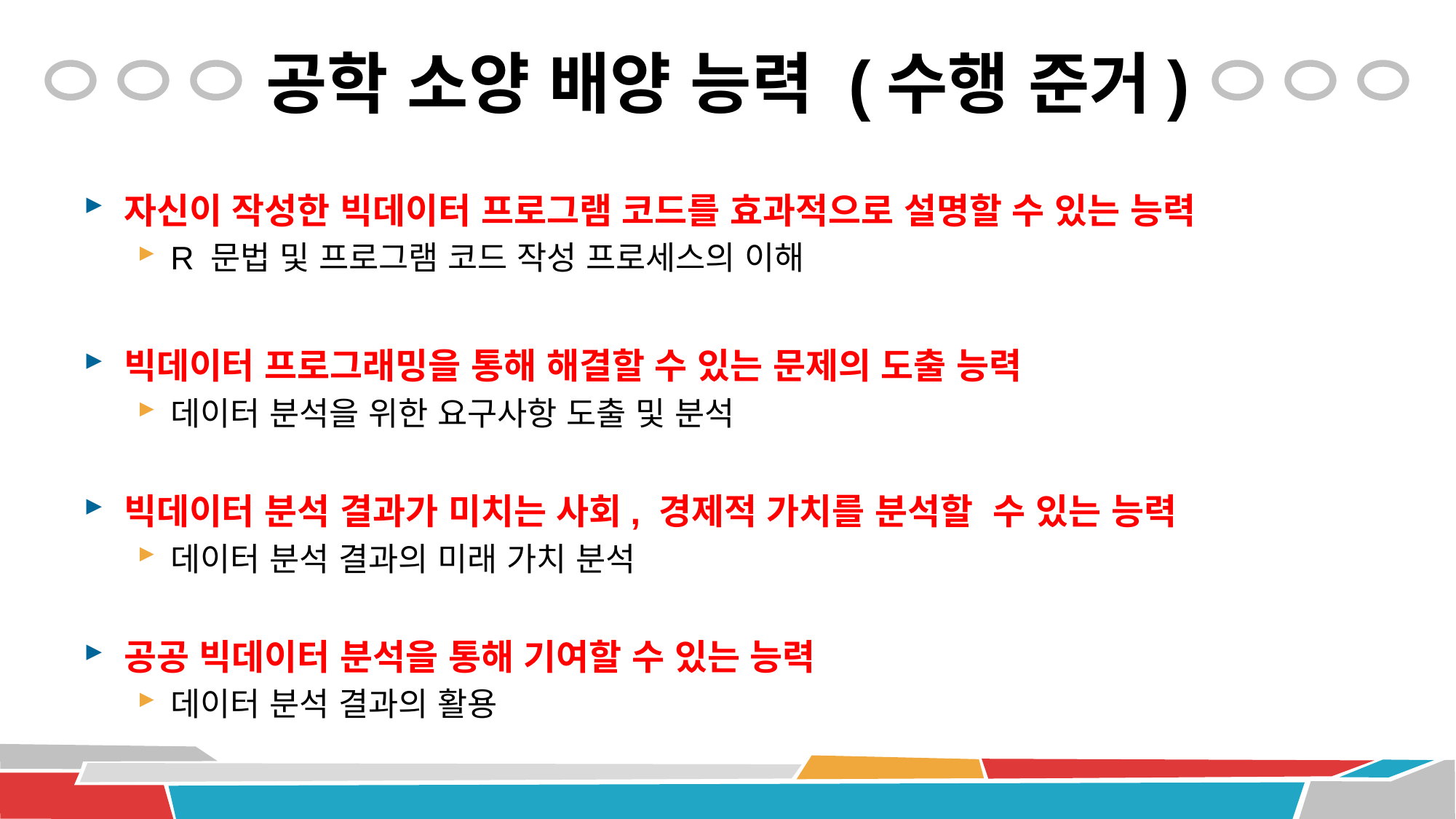

# 공학 소양 배양 능력 (수행 준거)
자신이 작성한 빅데이터 프로그램 코드를 효과적으로 설명할 수 있는 능력
R 문법 및 프로그램 코드 작성 프로세스의 이해

빅데이터 프로그래밍을 통해 해결할 수 있는 문제의 도출 능력
데이터 분석을 위한 요구사항 도출 및 분석

빅데이터 분석 결과가 미치는 사회, 경제적 가치를 분석할  수 있는 능력
데이터 분석 결과의 미래 가치 분석

공공 빅데이터 분석을 통해 기여할 수 있는 능력
데이터 분석 결과의 활용